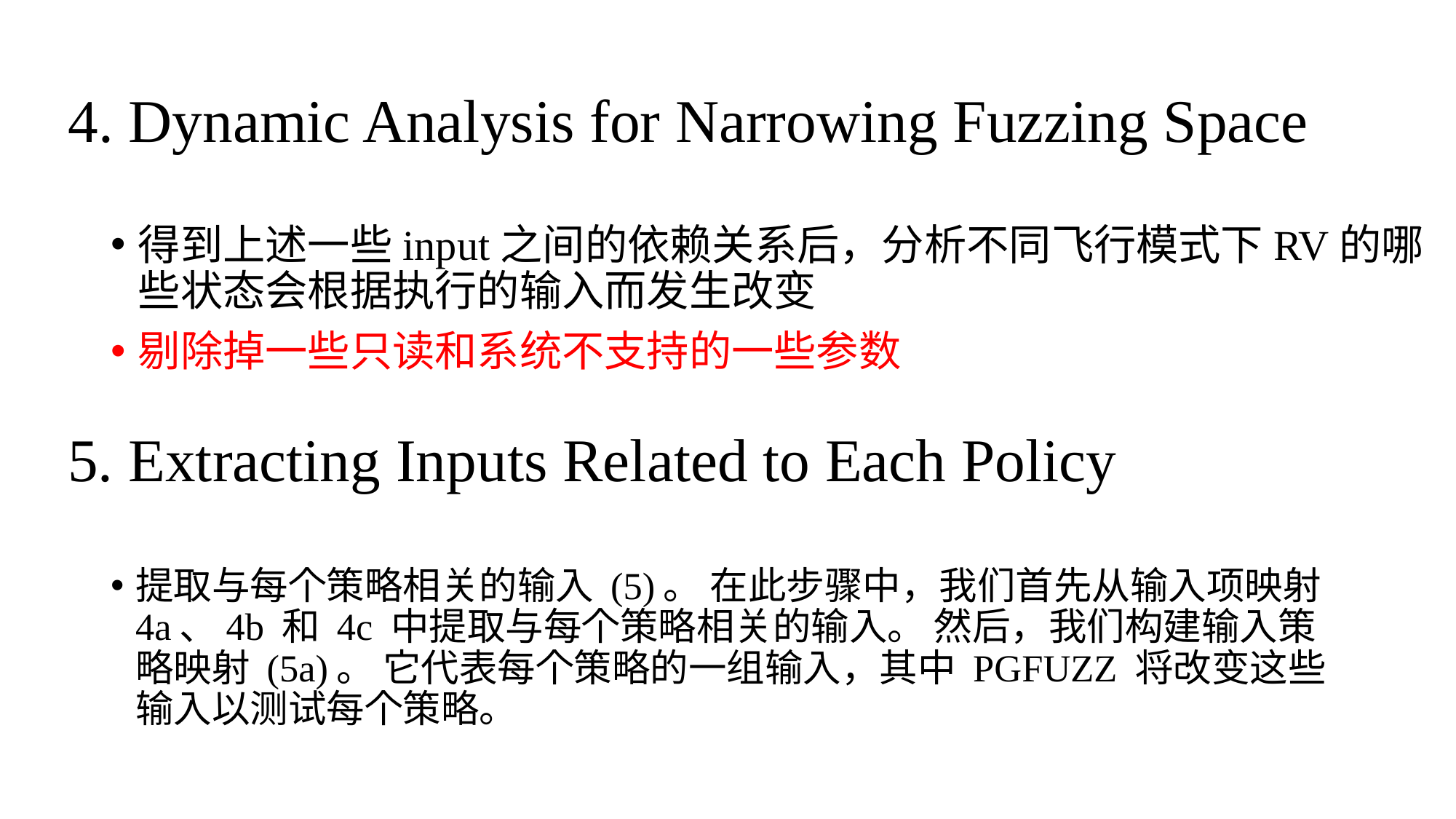

# 4. Dynamic Analysis for Narrowing Fuzzing Space
得到上述一些input之间的依赖关系后，分析不同飞行模式下RV的哪些状态会根据执行的输入而发生改变
剔除掉一些只读和系统不支持的一些参数
5. Extracting Inputs Related to Each Policy
提取与每个策略相关的输入 (5)。 在此步骤中，我们首先从输入项映射 4a、4b 和 4c 中提取与每个策略相关的输入。 然后，我们构建输入策略映射 (5a)。 它代表每个策略的一组输入，其中 PGFUZZ 将改变这些输入以测试每个策略。